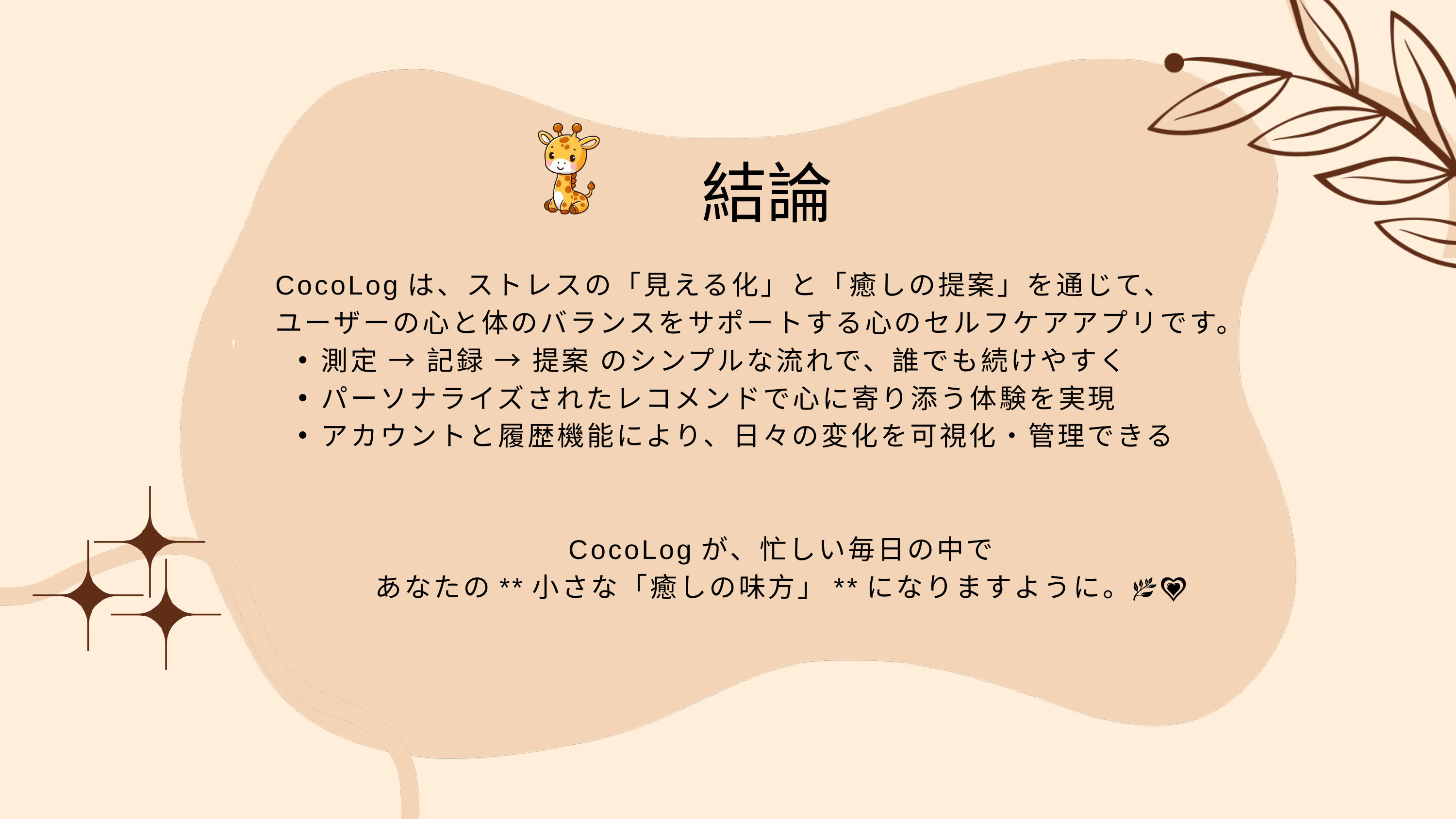

結論
CocoLogは、ストレスの「見える化」と「癒しの提案」を通じて、
ユーザーの心と体のバランスをサポートする心のセルフケアアプリです。
測定 → 記録 → 提案 のシンプルな流れで、誰でも続けやすく
パーソナライズされたレコメンドで心に寄り添う体験を実現
アカウントと履歴機能により、日々の変化を可視化・管理できる

CocoLogが、忙しい毎日の中で
あなたの**小さな「癒しの味方」**になりますように。🌿💗